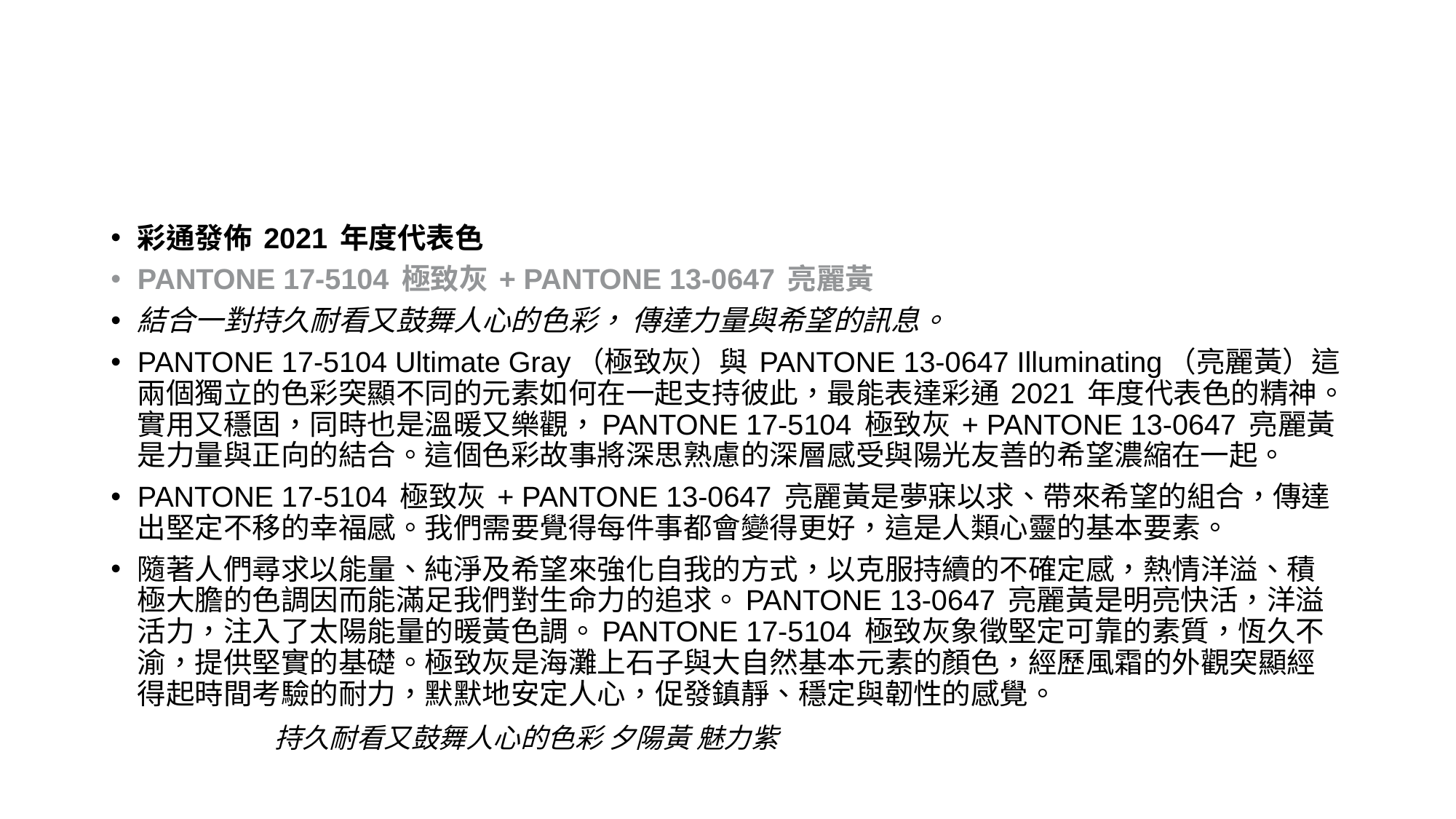

#
彩通發佈 2021 年度代表色
PANTONE 17-5104 極致灰 + PANTONE 13-0647 亮麗黃
結合一對持久耐看又鼓舞人心的色彩， 傳達力量與希望的訊息。
PANTONE 17-5104 Ultimate Gray（極致灰）與 PANTONE 13-0647 Illuminating（亮麗黃）這兩個獨立的色彩突顯不同的元素如何在一起支持彼此，最能表達彩通 2021 年度代表色的精神。實用又穩固，同時也是溫暖又樂觀，PANTONE 17-5104 極致灰 + PANTONE 13-0647 亮麗黃是力量與正向的結合。這個色彩故事將深思熟慮的深層感受與陽光友善的希望濃縮在一起。
PANTONE 17-5104 極致灰 + PANTONE 13-0647 亮麗黃是夢寐以求、帶來希望的組合，傳達出堅定不移的幸福感。我們需要覺得每件事都會變得更好，這是人類心靈的基本要素。
隨著人們尋求以能量、純淨及希望來強化自我的方式，以克服持續的不確定感，熱情洋溢、積極大膽的色調因而能滿足我們對生命力的追求。PANTONE 13-0647 亮麗黃是明亮快活，洋溢活力，注入了太陽能量的暖黃色調。PANTONE 17-5104 極致灰象徵堅定可靠的素質，恆久不渝，提供堅實的基礎。極致灰是海灘上石子與大自然基本元素的顏色，經歷風霜的外觀突顯經得起時間考驗的耐力，默默地安定人心，促發鎮靜、穩定與韌性的感覺。

持久耐看又鼓舞人心的色彩 夕陽黃 魅力紫